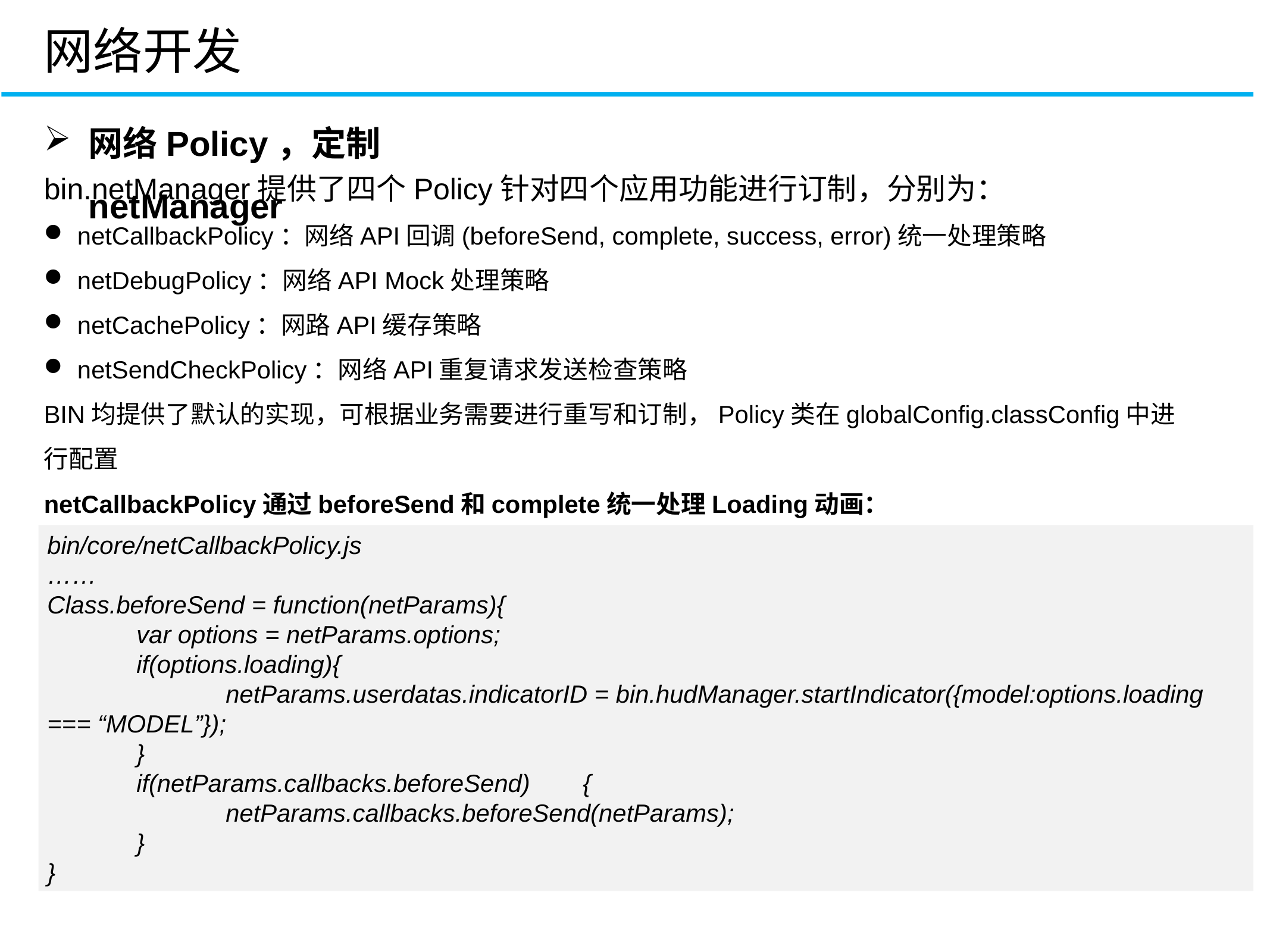

网络开发

网络Policy，定制netManager
bin.netManager提供了四个Policy针对四个应用功能进行订制，分别为：
netCallbackPolicy：网络API回调(beforeSend, complete, success, error)统一处理策略
netDebugPolicy：网络API Mock处理策略
netCachePolicy：网路API缓存策略
netSendCheckPolicy：网络API重复请求发送检查策略
BIN均提供了默认的实现，可根据业务需要进行重写和订制，Policy类在globalConfig.classConfig中进行配置
CONTROLLER
VIEW
netCallbackPolicy通过beforeSend和complete统一处理Loading动画：
bin/core/netCallbackPolicy.js
……
Class.beforeSend = function(netParams){
	var options = netParams.options;
	if(options.loading){
		netParams.userdatas.indicatorID = bin.hudManager.startIndicator({model:options.loading === “MODEL”});
	}
	if(netParams.callbacks.beforeSend)	{
		netParams.callbacks.beforeSend(netParams);
	}
}